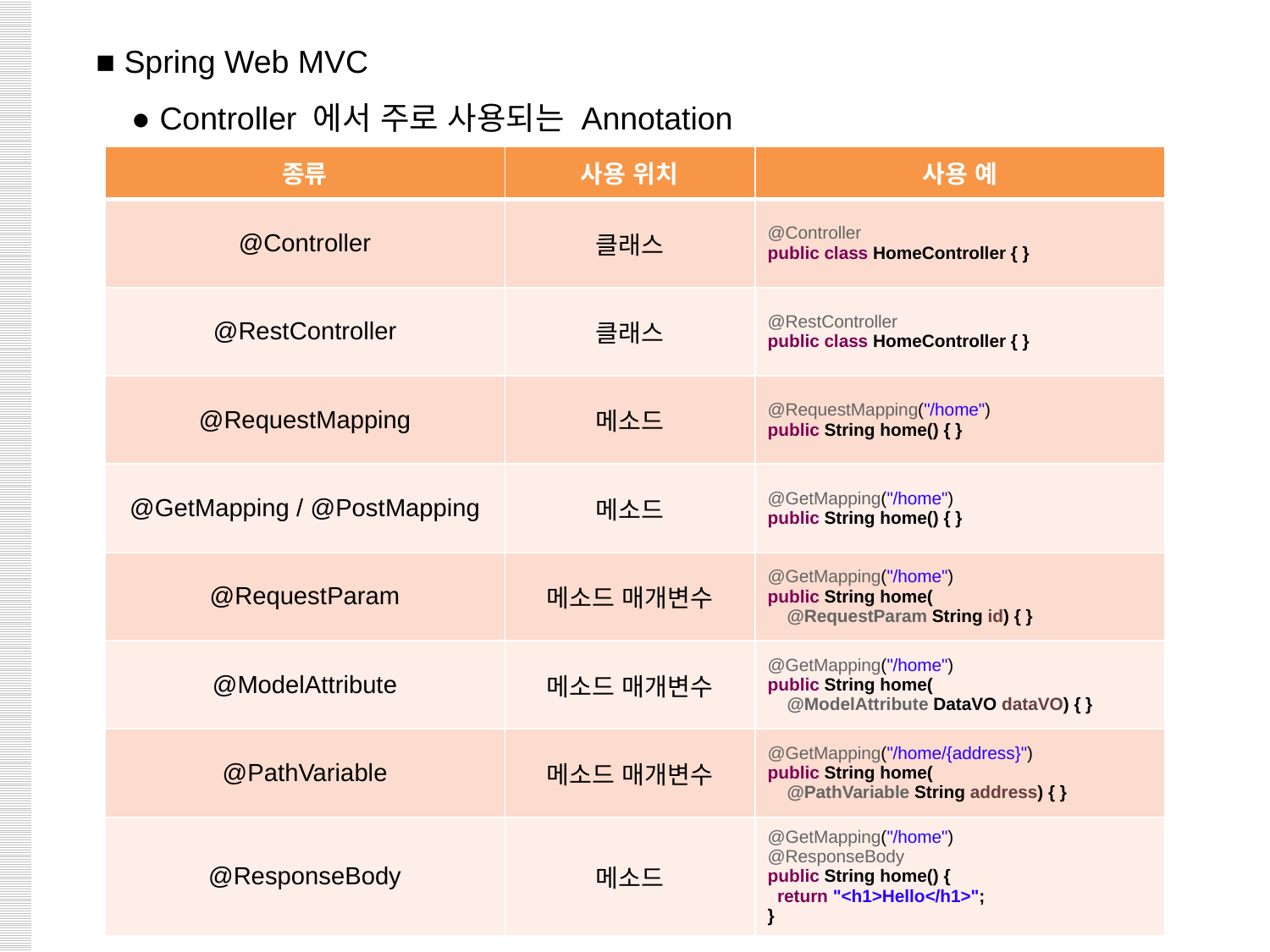

■ Spring Web MVC
    ● Controller 에서 주로 사용되는 Annotation
| 종류 | 사용 위치 | 사용 예 |
| --- | --- | --- |
| @Controller | 클래스 | @Controller public class HomeController { } |
| @RestController | 클래스 | @RestController public class HomeController { } |
| @RequestMapping | 메소드 | @RequestMapping("/home") public String home() { } |
| @GetMapping / @PostMapping | 메소드 | @GetMapping("/home") public String home() { } |
| @RequestParam | 메소드 매개변수 | @GetMapping("/home") public String home( @RequestParam String id) { } |
| @ModelAttribute | 메소드 매개변수 | @GetMapping("/home") public String home( @ModelAttribute DataVO dataVO) { } |
| @PathVariable | 메소드 매개변수 | @GetMapping("/home/{address}") public String home( @PathVariable String address) { } |
| @ResponseBody | 메소드 | @GetMapping("/home") @ResponseBody public String home() { return "<h1>Hello</h1>"; } |